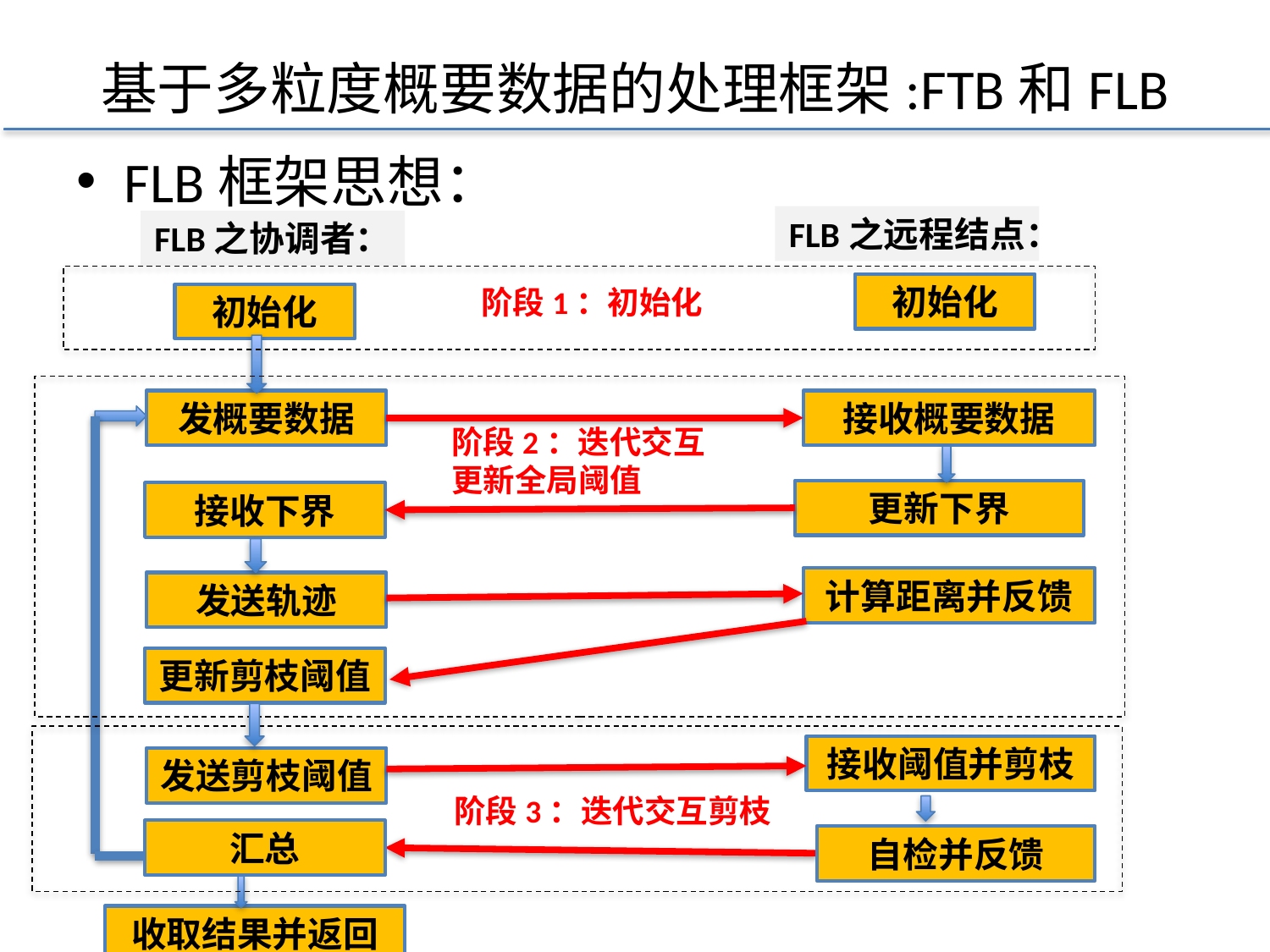

# 基于多粒度概要数据的处理框架:FTB和FLB
FLB框架思想：
FLB之远程结点：
FLB之协调者：

初始化
阶段1：初始化
初始化

发概要数据
接收概要数据

阶段2：迭代交互
更新全局阈值

更新下界
接收下界

计算距离并反馈
发送轨迹
更新剪枝阈值

接收阈值并剪枝
发送剪枝阈值
阶段3：迭代交互剪枝

汇总
自检并反馈

收取结果并返回